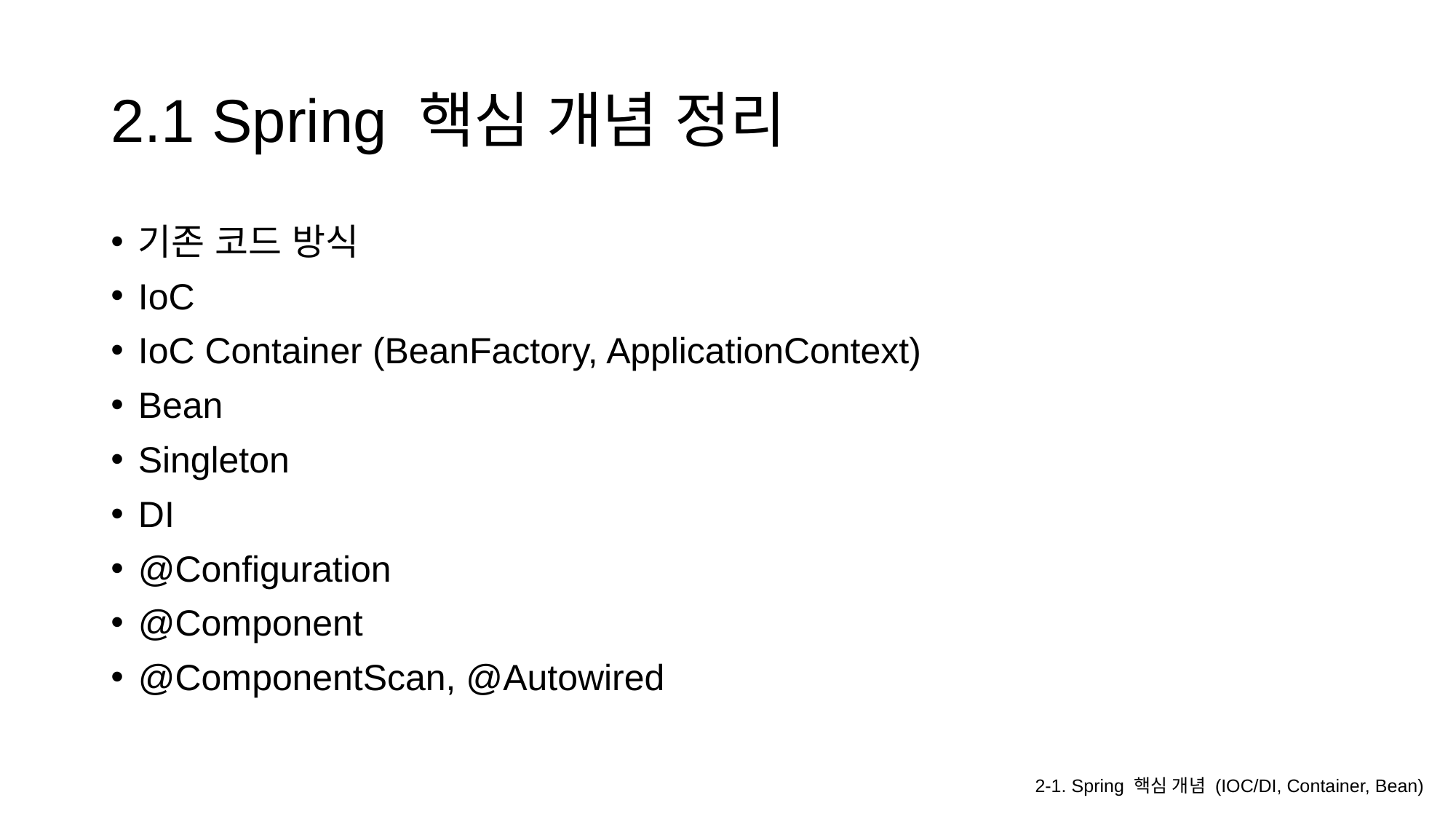

# 2.1 Spring 핵심 개념 정리
기존 코드 방식
IoC
IoC Container (BeanFactory, ApplicationContext)
Bean
Singleton
DI
@Configuration
@Component
@ComponentScan, @Autowired
2-1. Spring 핵심 개념 (IOC/DI, Container, Bean)